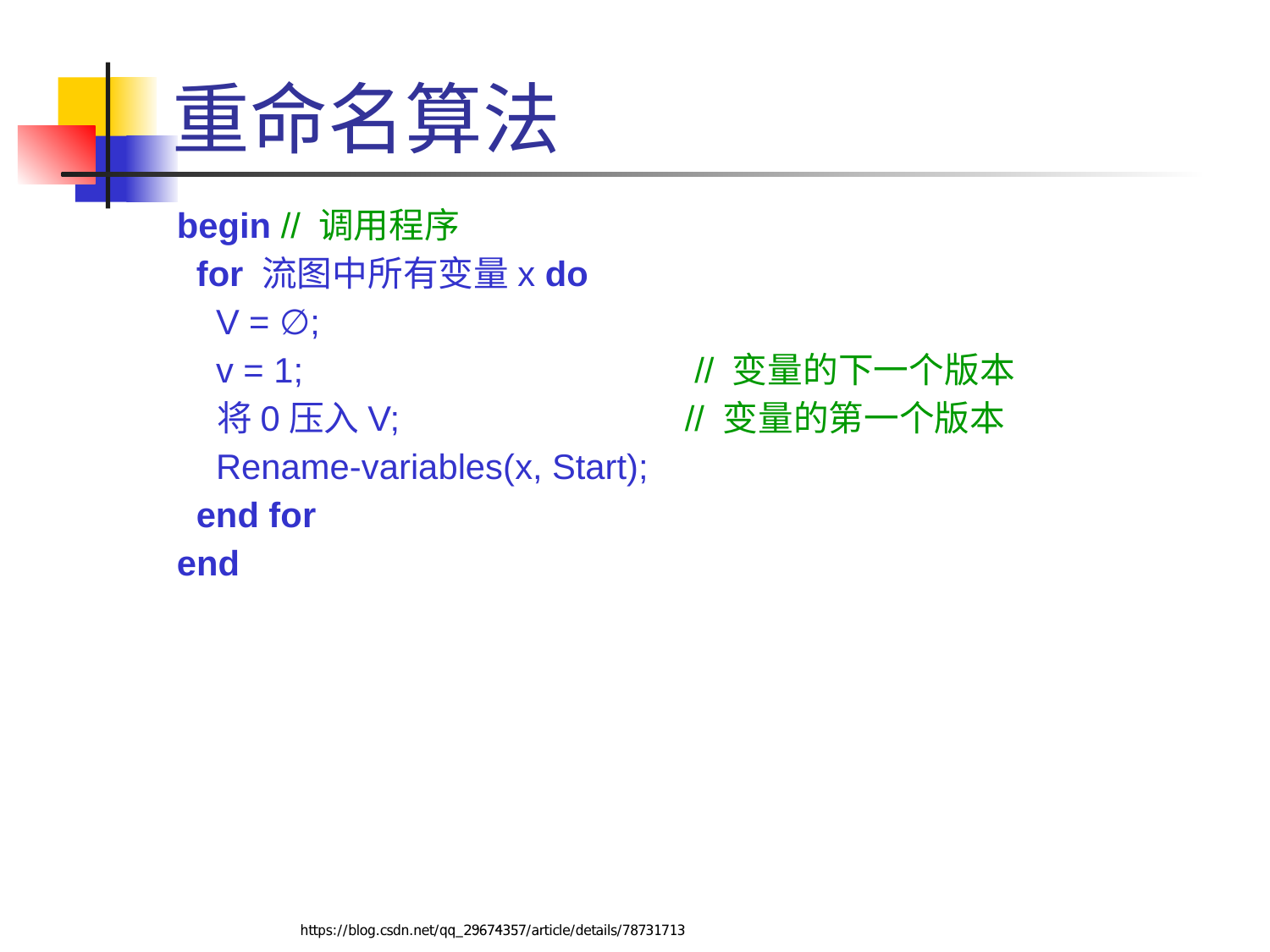

# 重命名算法
begin // 调用程序
  for 流图中所有变量x do
    V = ∅;
    v = 1; 			 // 变量的下一个版本
    将0压入V;		 	// 变量的第一个版本
    Rename-variables(x, Start);
  end for
end
https://blog.csdn.net/qq_29674357/article/details/78731713